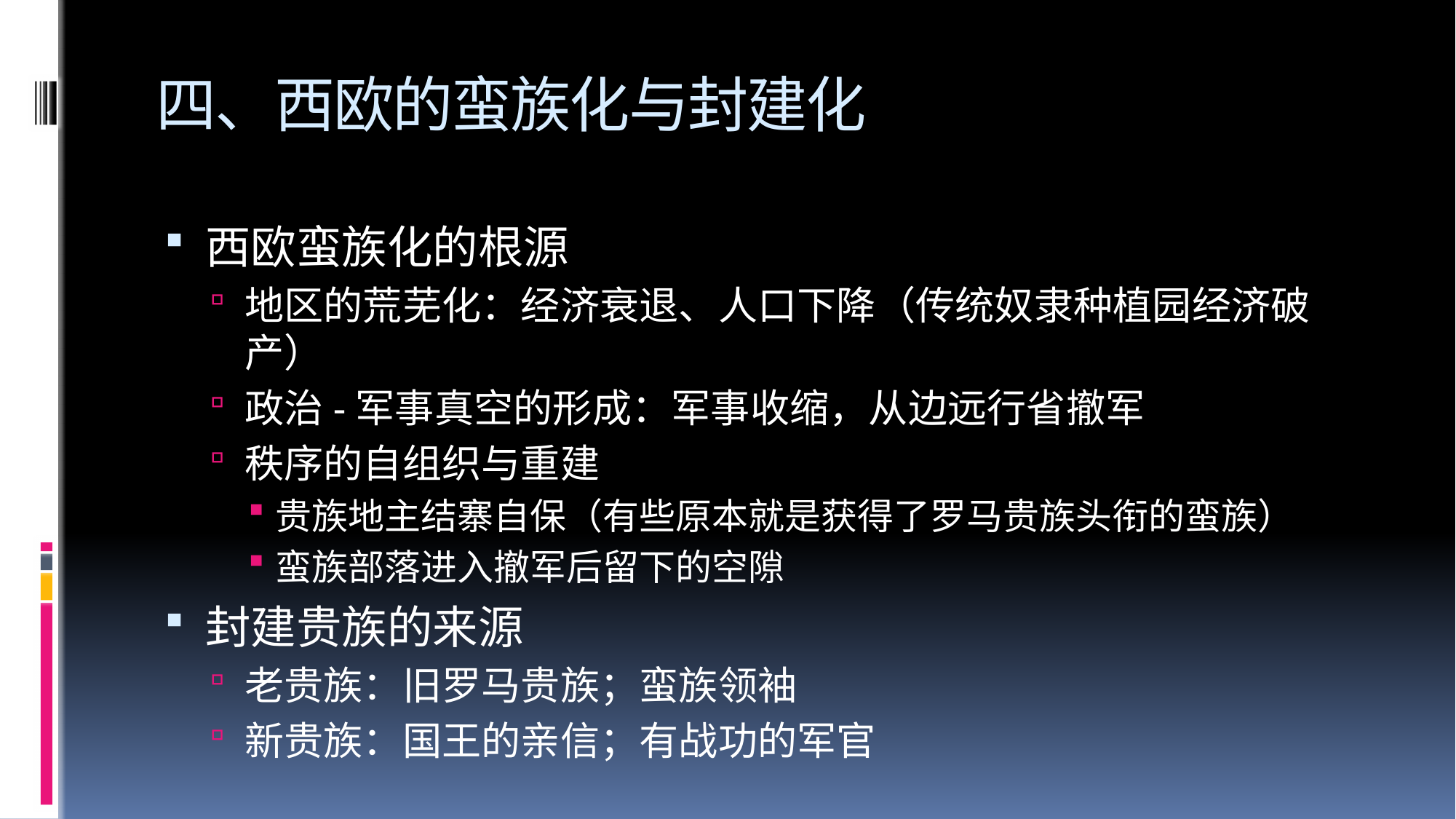

# 四、西欧的蛮族化与封建化
西欧蛮族化的根源
地区的荒芜化：经济衰退、人口下降（传统奴隶种植园经济破产）
政治-军事真空的形成：军事收缩，从边远行省撤军
秩序的自组织与重建
贵族地主结寨自保（有些原本就是获得了罗马贵族头衔的蛮族）
蛮族部落进入撤军后留下的空隙
封建贵族的来源
老贵族：旧罗马贵族；蛮族领袖
新贵族：国王的亲信；有战功的军官